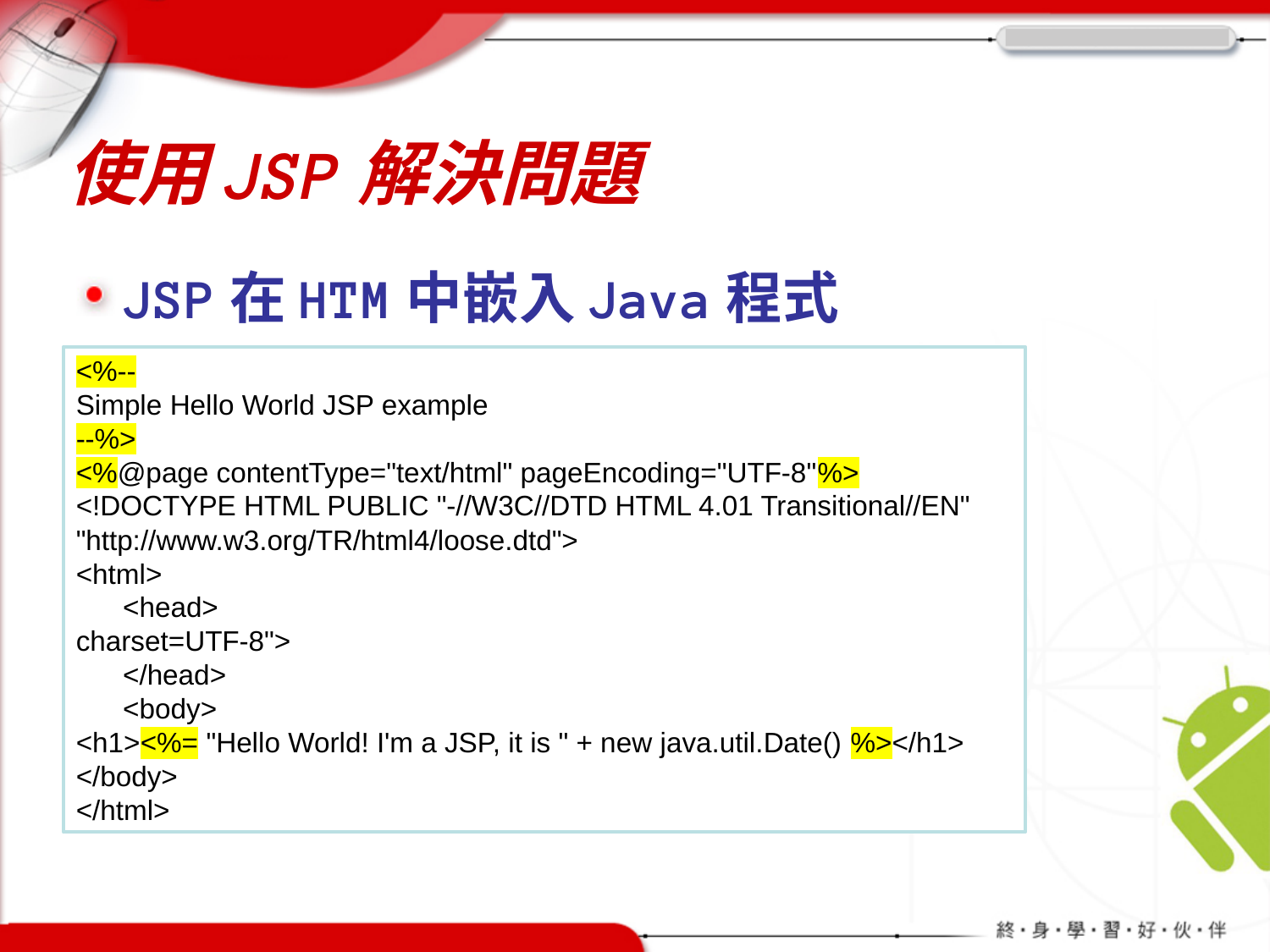

# 使用JSP解決問題
JSP在HTM中嵌入Java程式
<%--
Simple Hello World JSP example
--%>
<%@page contentType="text/html" pageEncoding="UTF-8"%>
<!DOCTYPE HTML PUBLIC "-//W3C//DTD HTML 4.01 Transitional//EN"
"http://www.w3.org/TR/html4/loose.dtd">
<html>
      <head>
charset=UTF-8">
      </head>
      <body>
<h1><%= "Hello World! I'm a JSP, it is " + new java.util.Date() %></h1>
</body>
</html>